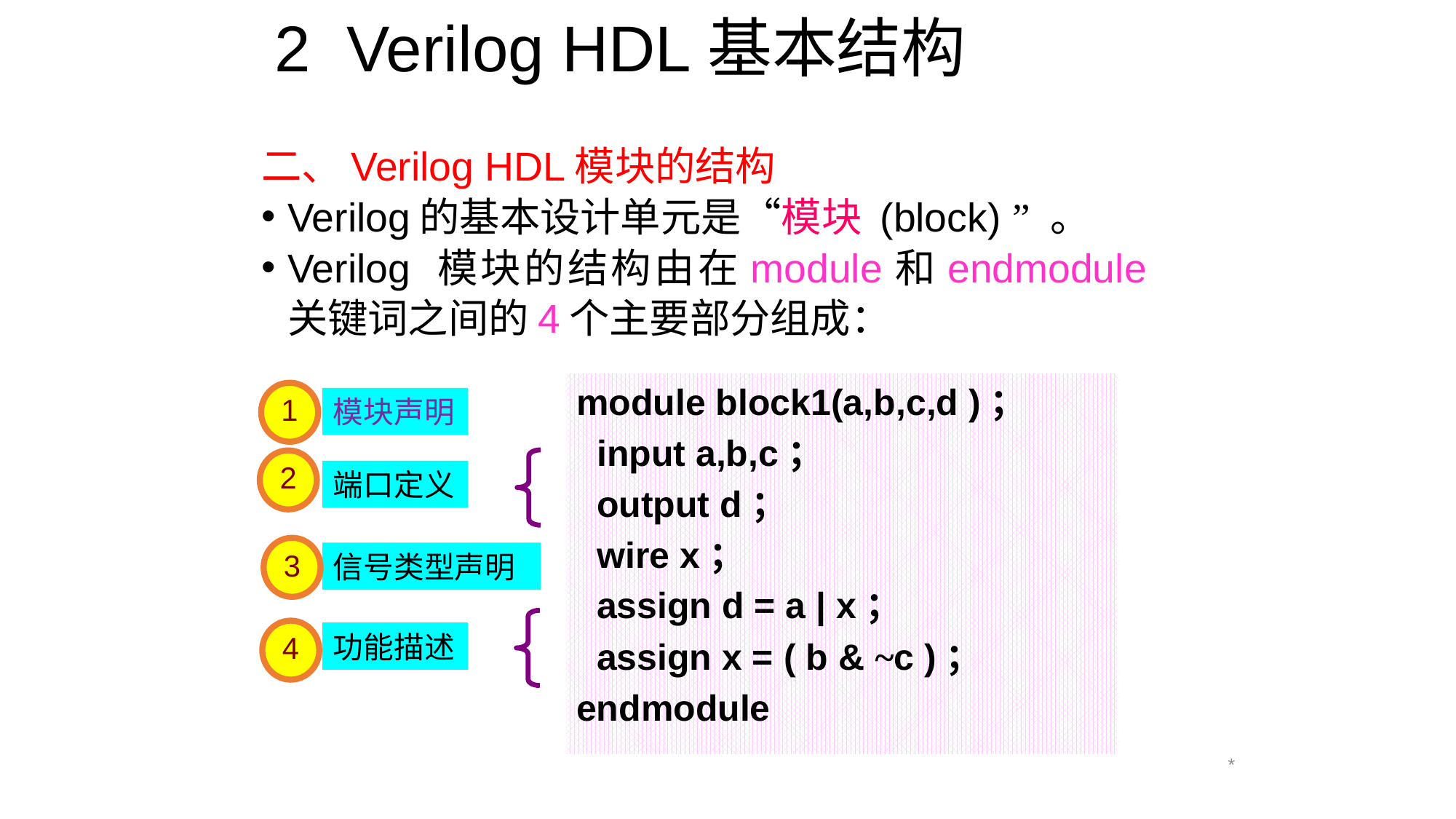

# 2  Verilog HDL基本结构
二、Verilog HDL模块的结构
Verilog的基本设计单元是“模块 (block) ” 。
Verilog 模块的结构由在module和endmodule关键词之间的4个主要部分组成：
module block1(a,b,c,d )；
  input a,b,c；
  output d；
  wire x；
  assign d = a | x；
  assign x = ( b & ~c )；
endmodule
1
模块声明
2

端口定义
3
信号类型声明

4
功能描述
*